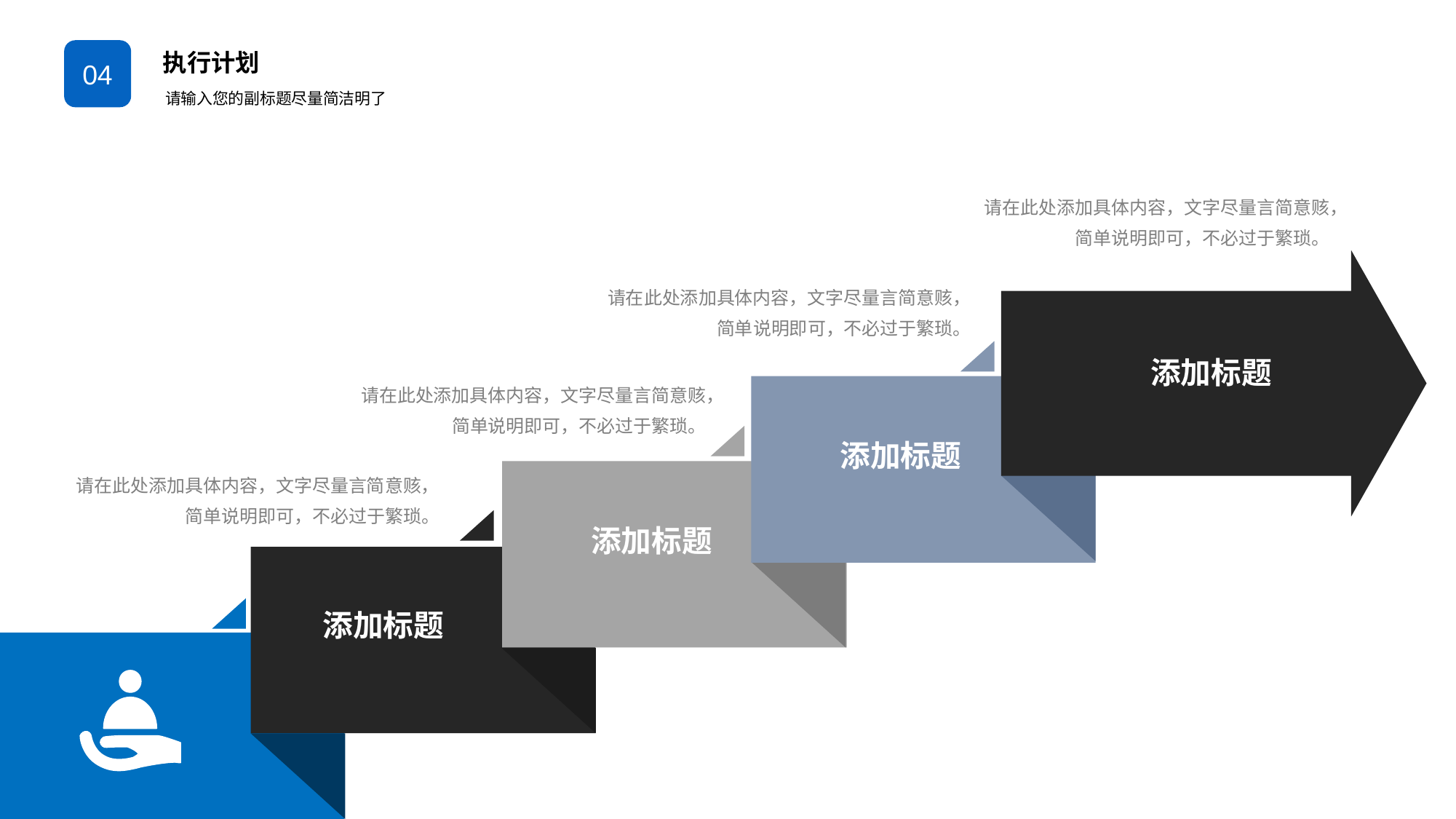

执行计划
请输入您的副标题尽量简洁明了
04
请在此处添加具体内容，文字尽量言简意赅，简单说明即可，不必过于繁琐。

请在此处添加具体内容，文字尽量言简意赅，简单说明即可，不必过于繁琐。

添加标题
请在此处添加具体内容，文字尽量言简意赅，简单说明即可，不必过于繁琐。

添加标题
请在此处添加具体内容，文字尽量言简意赅，简单说明即可，不必过于繁琐。

添加标题

添加标题